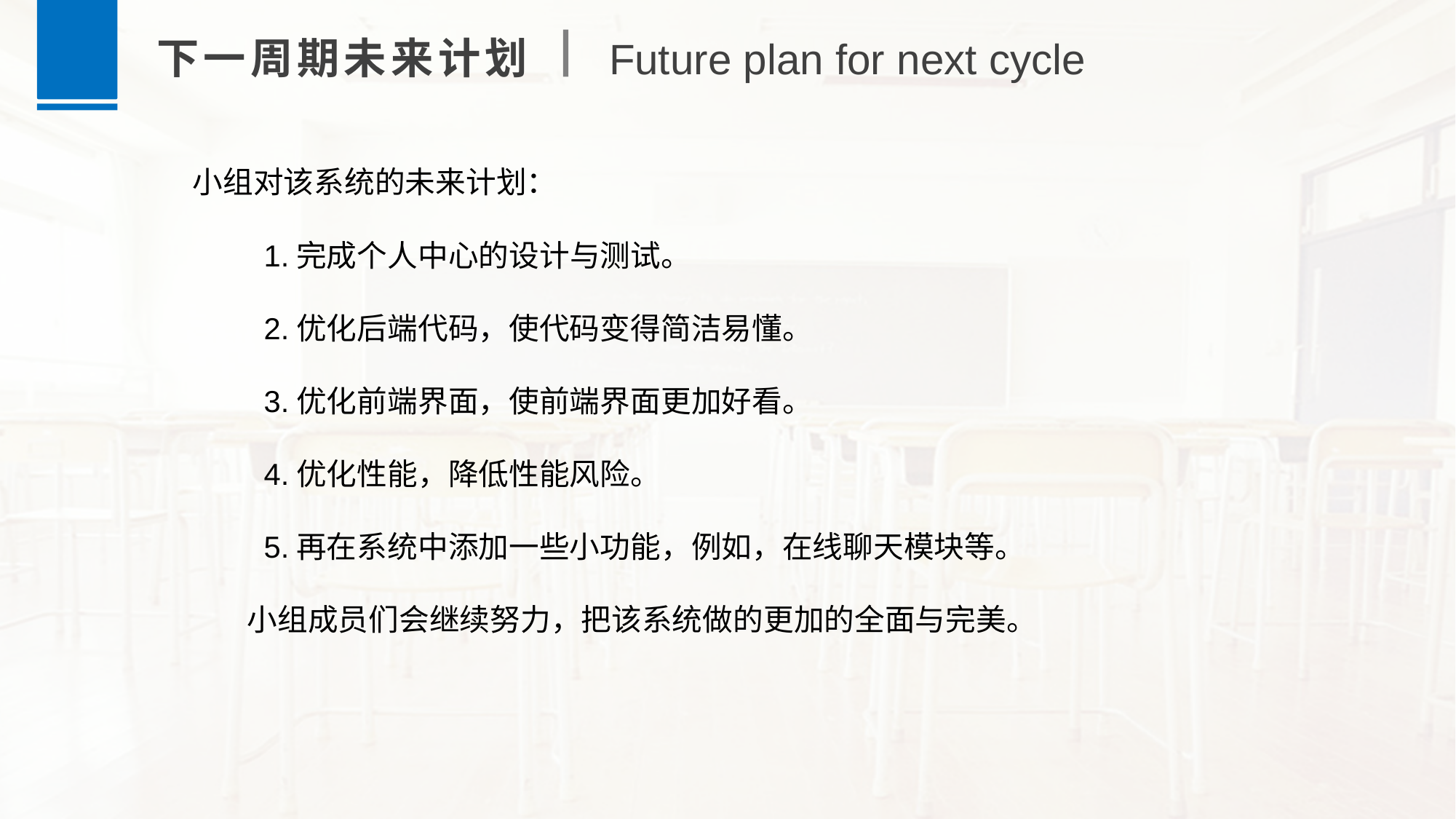

下一周期未来计划
Future plan for next cycle

小组对该系统的未来计划：

  1.完成个人中心的设计与测试。

  2.优化后端代码，使代码变得简洁易懂。

  3.优化前端界面，使前端界面更加好看。

  4.优化性能，降低性能风险。

  5.再在系统中添加一些小功能，例如，在线聊天模块等。

小组成员们会继续努力，把该系统做的更加的全面与完美。